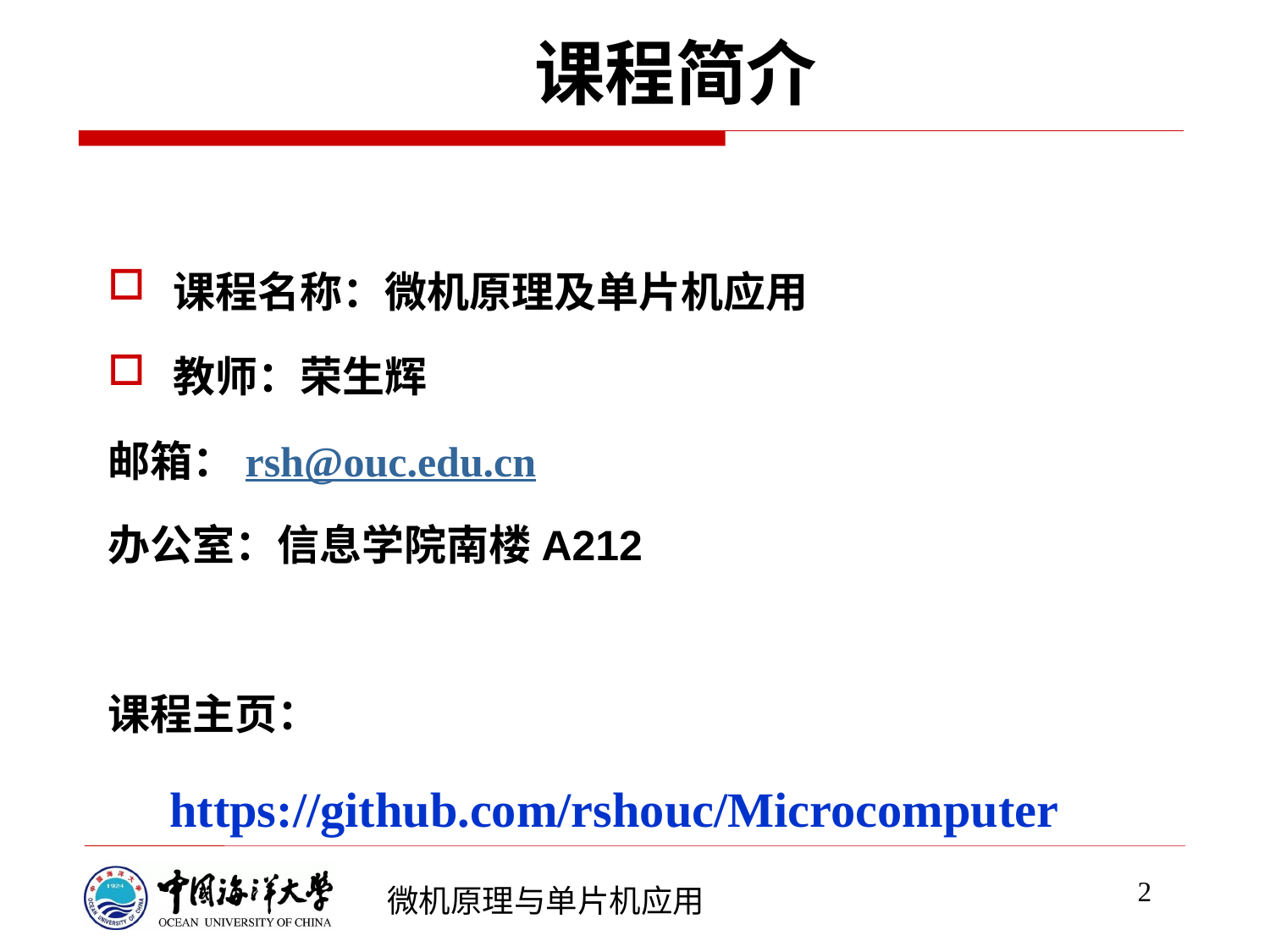

# 课程简介
课程名称：微机原理及单片机应用
教师：荣生辉
邮箱：rsh@ouc.edu.cn
办公室：信息学院南楼A212

课程主页：
     https://github.com/rshouc/Microcomputer
2